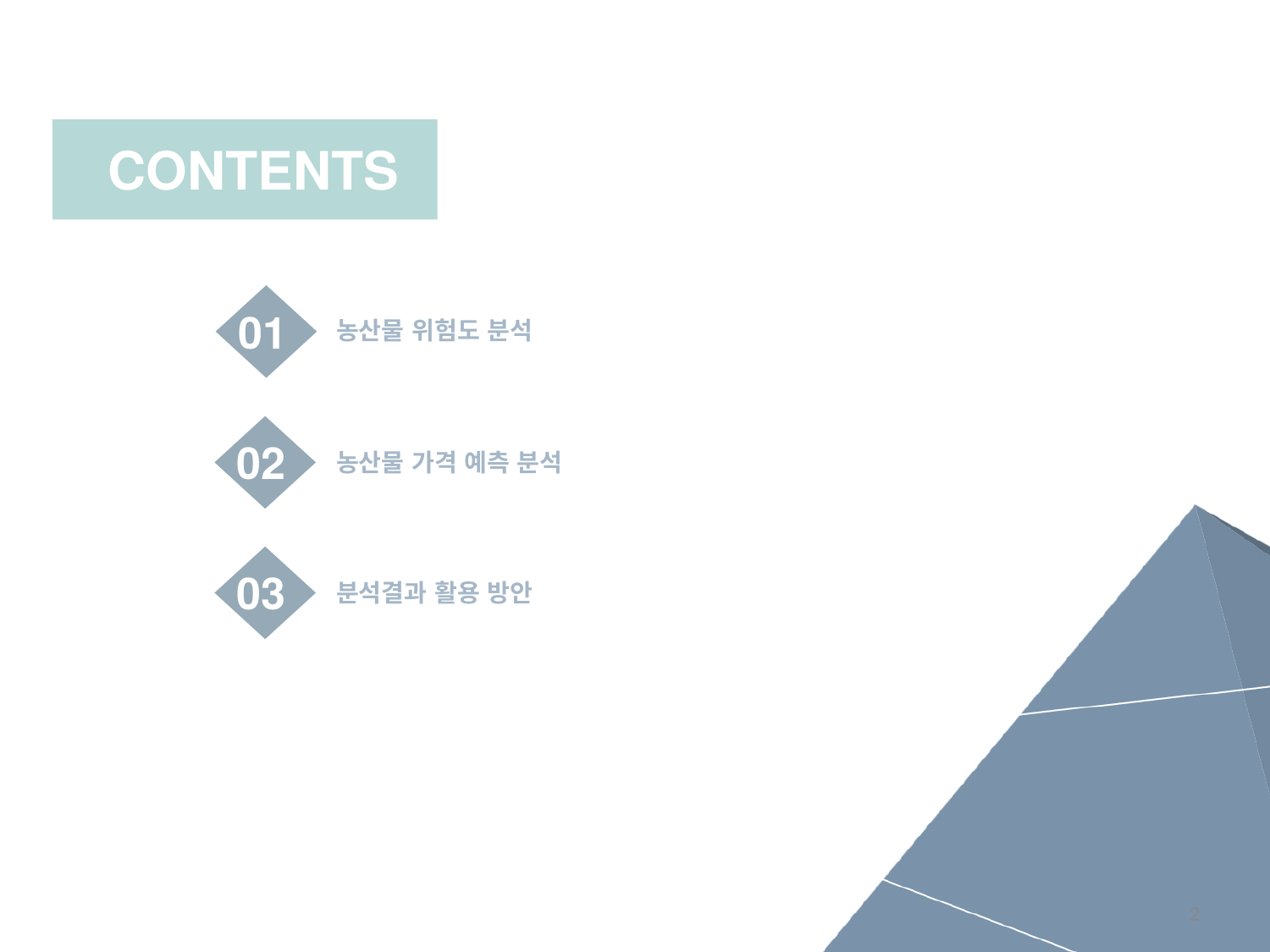

CONTENTS

01
농산물 위험도 분석

02
농산물 가격 예측 분석

03
분석결과 활용 방안
2